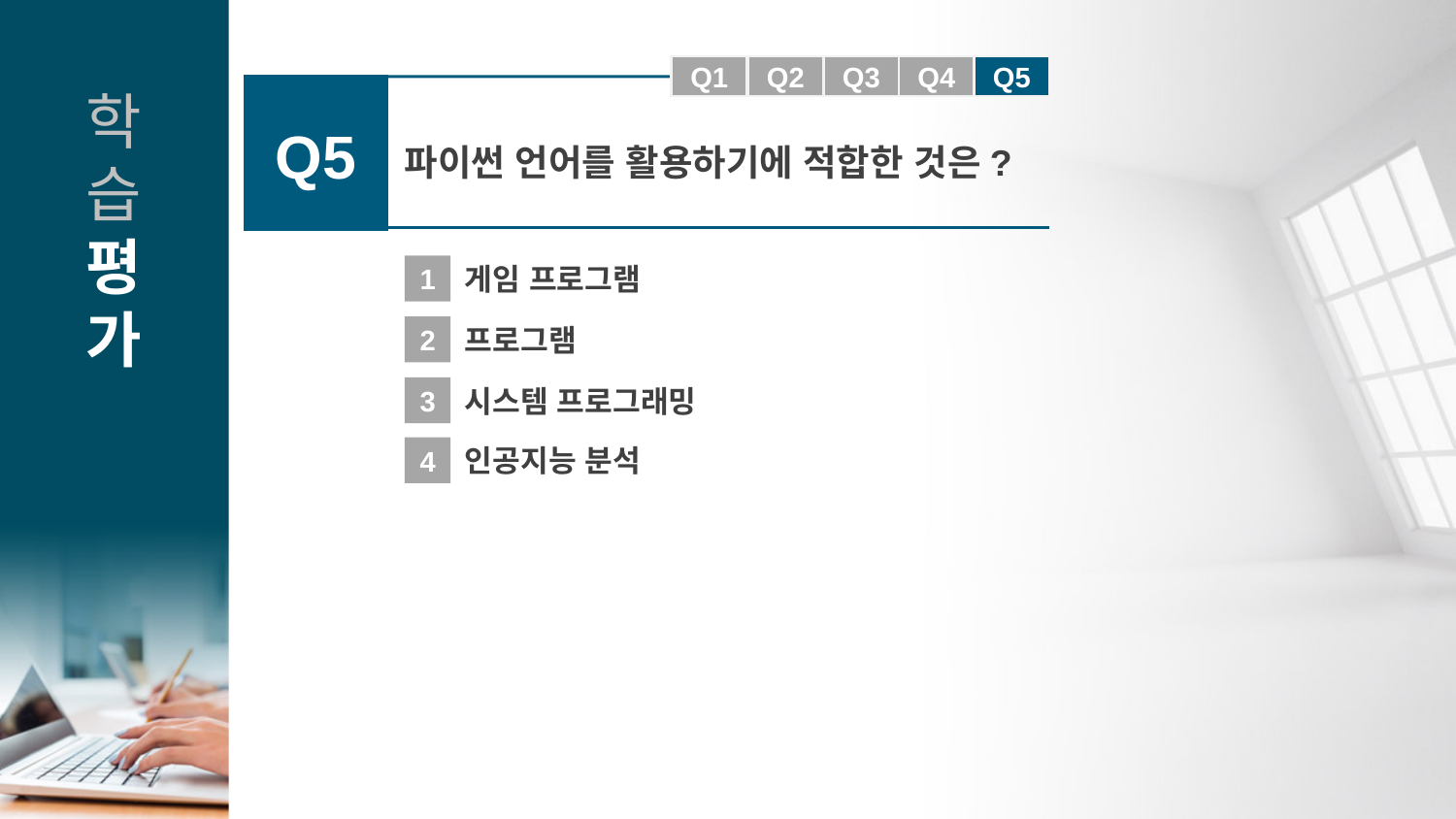

Q1
Q1
Q2
Q3
Q4
Q5
Q5
파이썬 언어를 활용하기에 적합한 것은?
1
게임 프로그램
2
프로그램
3
시스템 프로그래밍
4
인공지능 분석